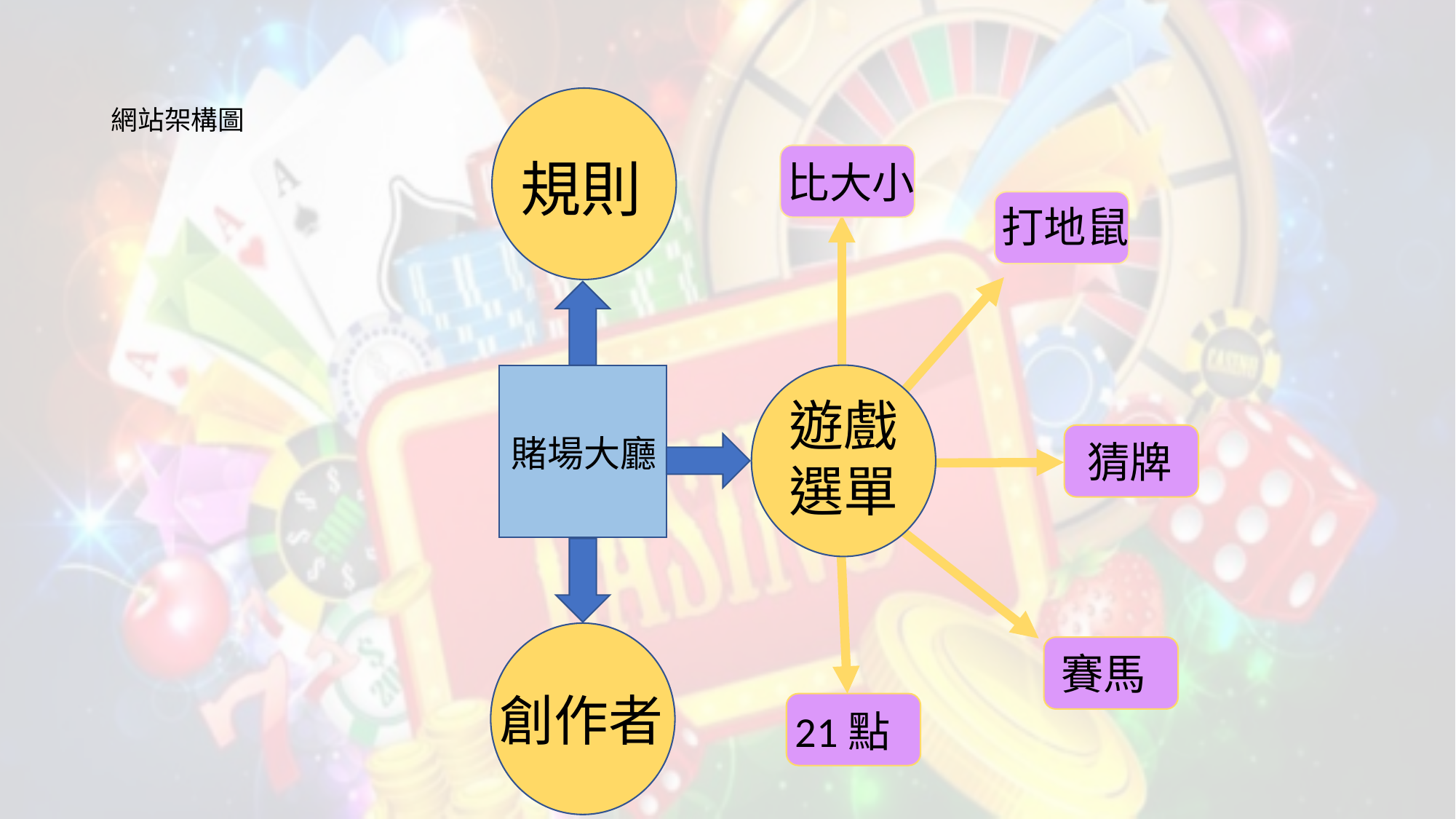

# 網站架構圖

規則
比大小

打地鼠

遊戲
選單
賭場大廳

猜牌

賽馬
創作者

21點